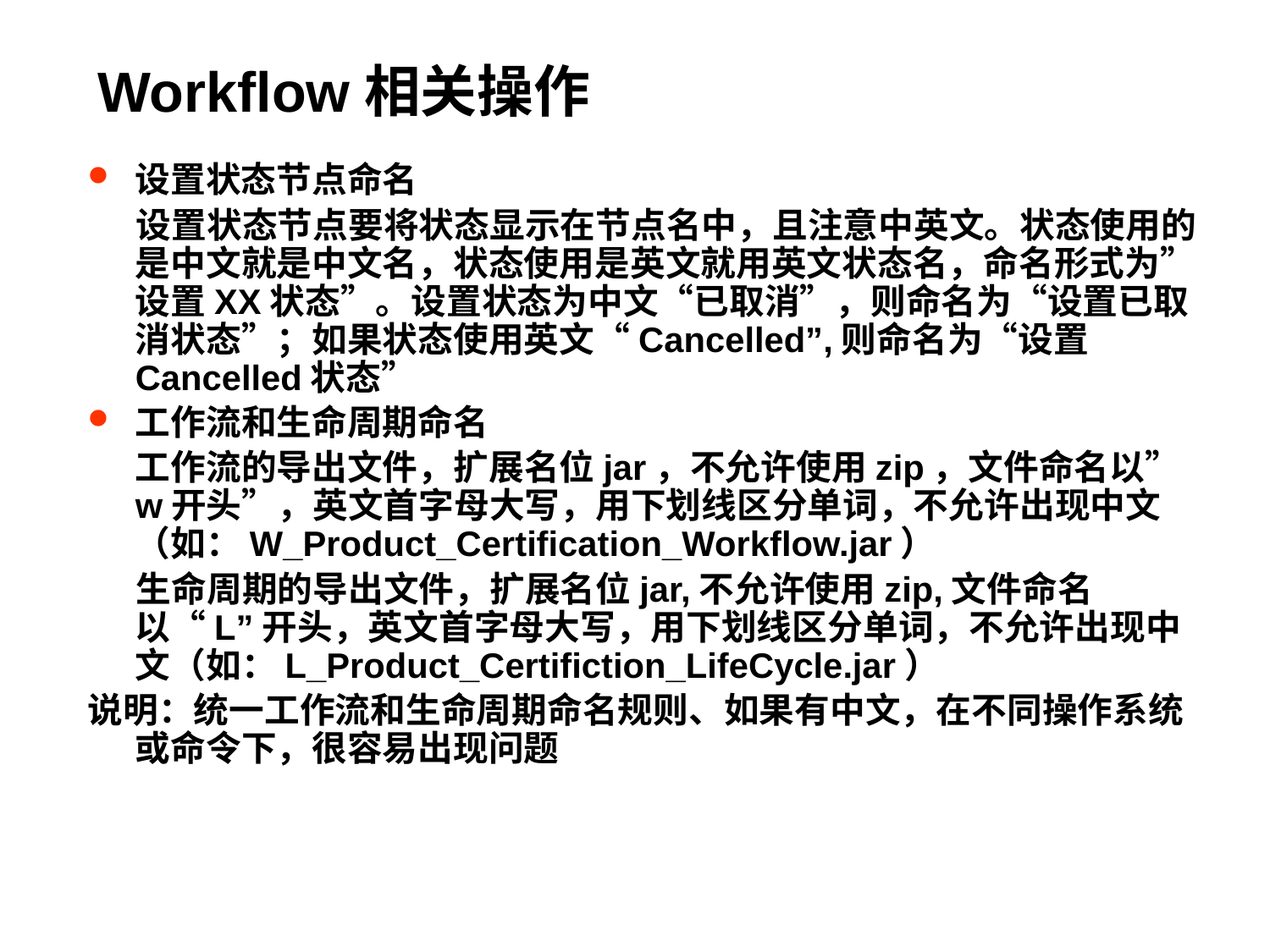

# Workflow相关操作
设置状态节点命名
     设置状态节点要将状态显示在节点名中，且注意中英文。状态使用的是中文就是中文名，状态使用是英文就用英文状态名，命名形式为”设置XX状态”。设置状态为中文“已取消”，则命名为“设置已取消状态”；如果状态使用英文“Cancelled”,则命名为“设置Cancelled状态”
工作流和生命周期命名
	工作流的导出文件，扩展名位jar，不允许使用zip，文件命名以”w开头”，英文首字母大写，用下划线区分单词，不允许出现中文（如：W_Product_Certification_Workflow.jar）
     生命周期的导出文件，扩展名位jar,不允许使用zip,文件命名以“L”开头，英文首字母大写，用下划线区分单词，不允许出现中文（如：L_Product_Certifiction_LifeCycle.jar）
说明：统一工作流和生命周期命名规则、如果有中文，在不同操作系统或命令下，很容易出现问题